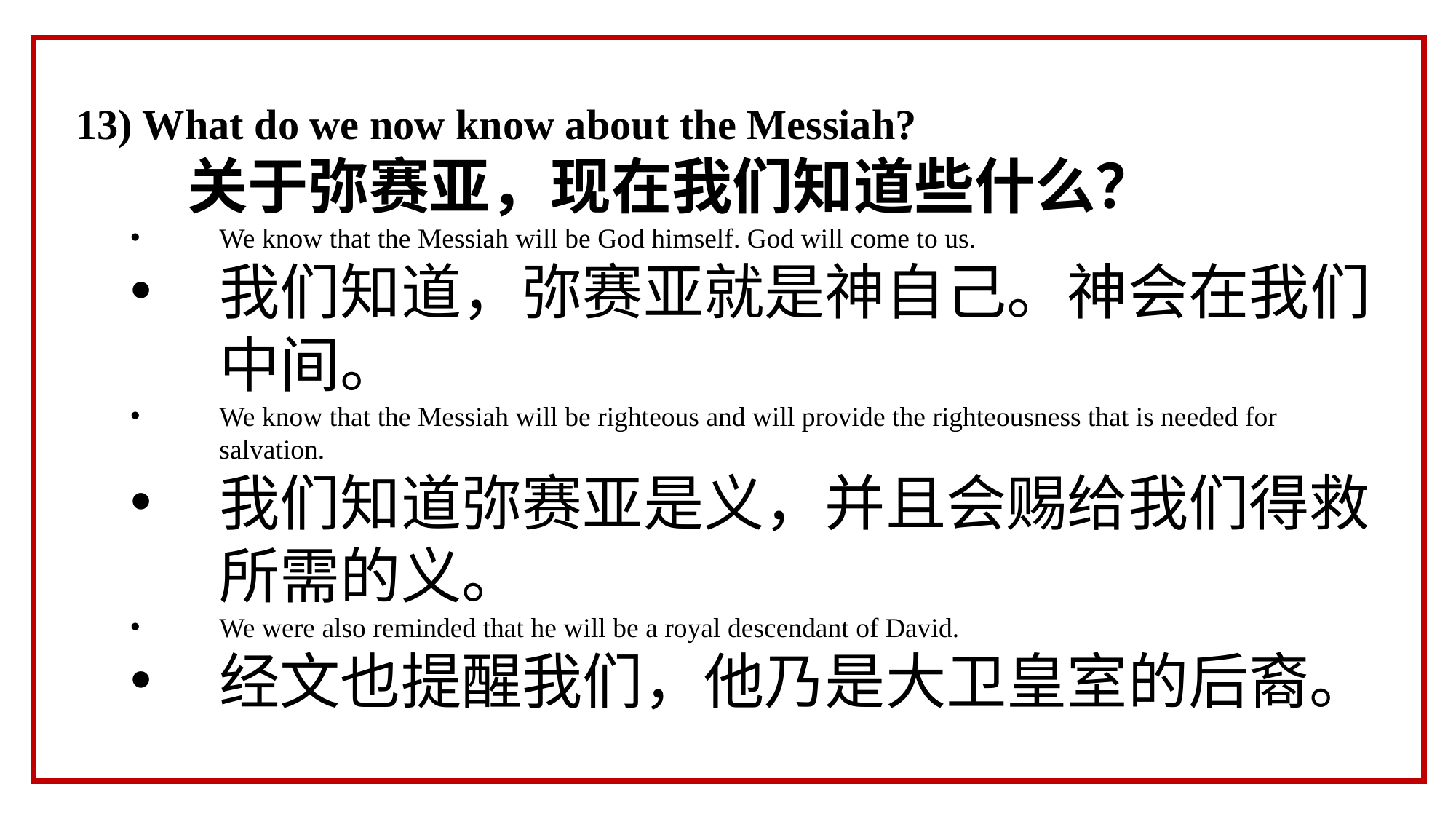

13) What do we now know about the Messiah?
       关于弥赛亚，现在我们知道些什么？
We know that the Messiah will be God himself. God will come to us.
我们知道，弥赛亚就是神自己。神会在我们中间。
We know that the Messiah will be righteous and will provide the righteousness that is needed for salvation.
我们知道弥赛亚是义，并且会赐给我们得救所需的义。
We were also reminded that he will be a royal descendant of David.
经文也提醒我们，他乃是大卫皇室的后裔。